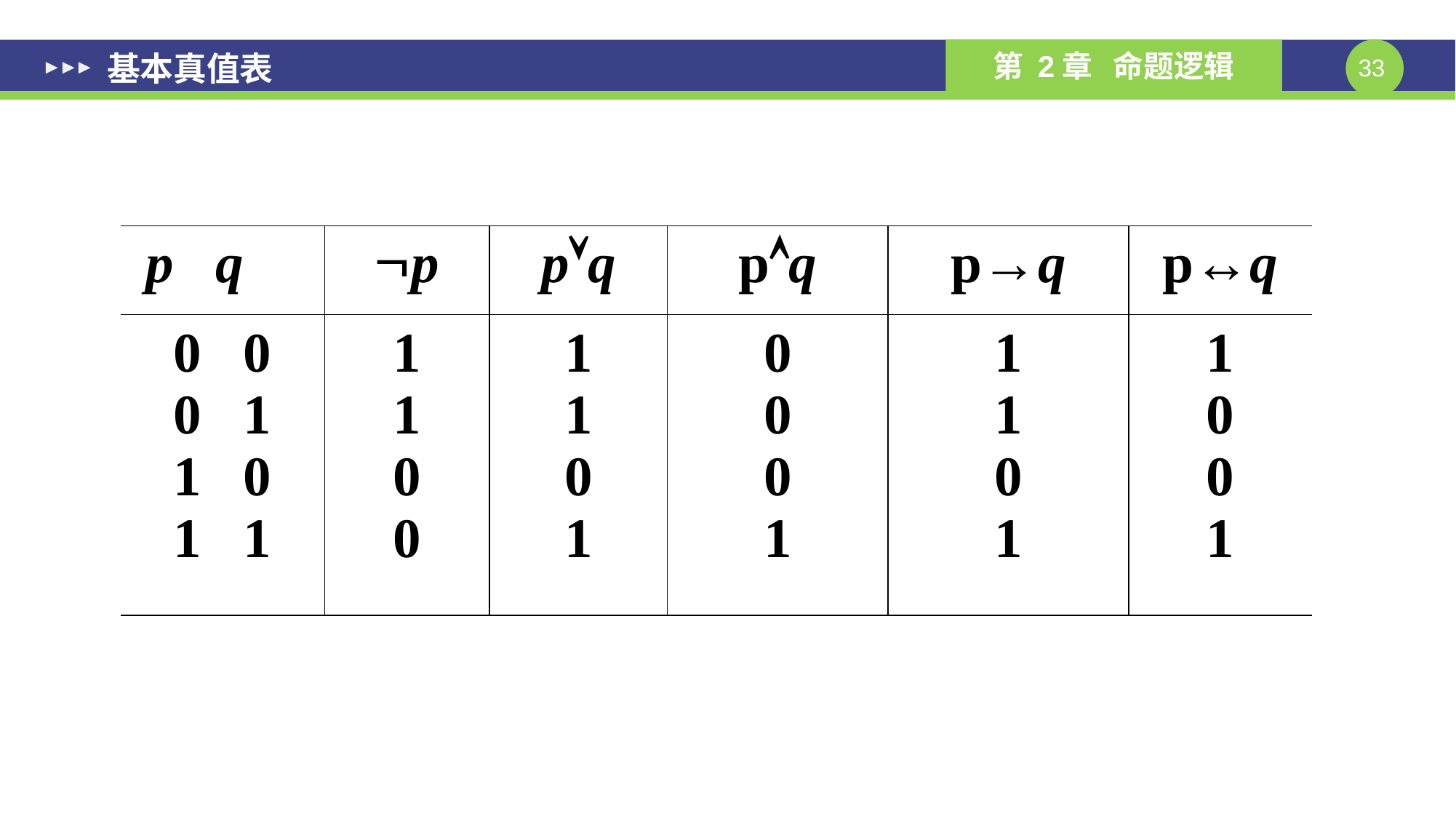

# 基本真值表
| p q | ¬p | p∨q | p∧q | p→q | p↔q |
| --- | --- | --- | --- | --- | --- |
| 0 0 0 1 1 0 1 1 | 1 1 0 0 | 1 1 0 1 | 0 0 0 1 | 1 1 0 1 | 1 0 0 1 |